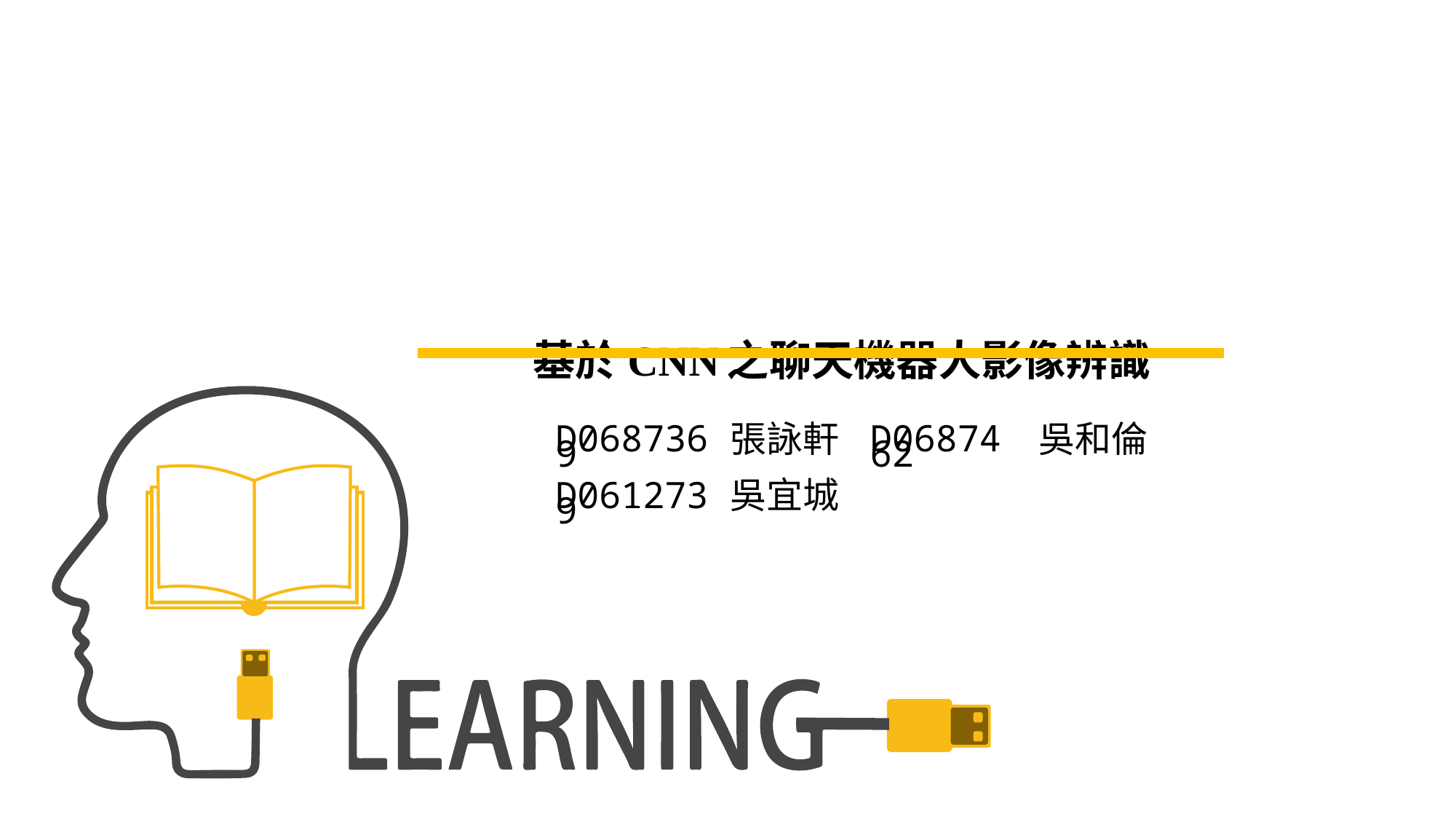

基於CNN之聊天機器人影像辨識

| D0687369 | 張詠軒 | D0687462 | 吳和倫 |
| --- | --- | --- | --- |
| D0612739 | 吳宜城 |  |  |